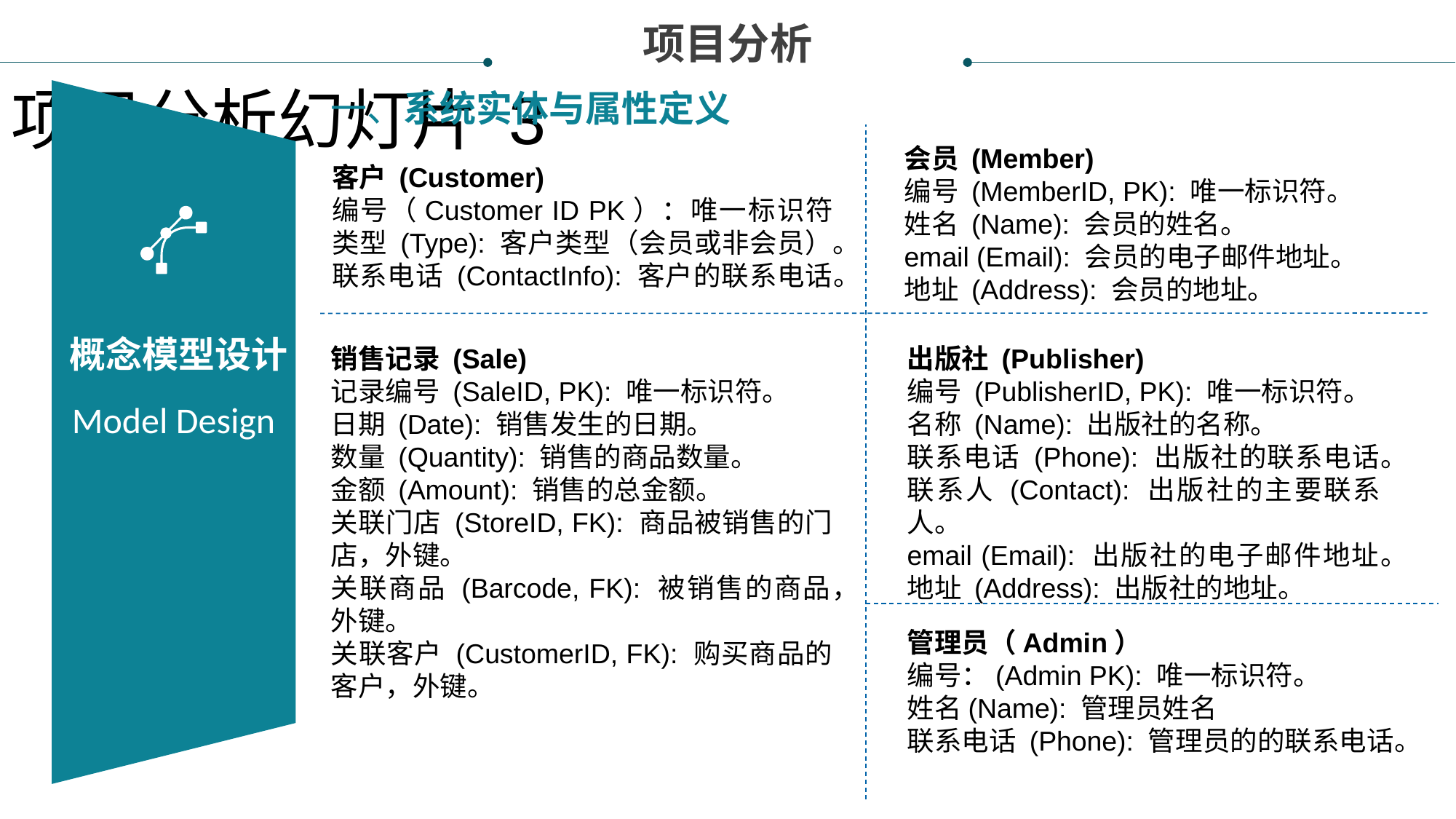

项目分析
项目分析幻灯片 3
一、系统实体与属性定义

概念模型设计
Model Design

会员 (Member)
编号 (MemberID, PK): 唯一标识符。
姓名 (Name): 会员的姓名。
email (Email): 会员的电子邮件地址。
地址 (Address): 会员的地址。

客户 (Customer)
编号（Customer ID PK）：唯一标识符类型 (Type): 客户类型（会员或非会员）。联系电话 (ContactInfo): 客户的联系电话。

销售记录 (Sale)
记录编号 (SaleID, PK): 唯一标识符。
日期 (Date): 销售发生的日期。
数量 (Quantity): 销售的商品数量。
金额 (Amount): 销售的总金额。
关联门店 (StoreID, FK): 商品被销售的门店，外键。
关联商品 (Barcode, FK): 被销售的商品，外键。
关联客户 (CustomerID, FK): 购买商品的客户，外键。

出版社 (Publisher)
编号 (PublisherID, PK): 唯一标识符。
名称 (Name): 出版社的名称。
联系电话 (Phone): 出版社的联系电话。
联系人 (Contact): 出版社的主要联系人。
email (Email): 出版社的电子邮件地址。
地址 (Address): 出版社的地址。

管理员（Admin）
编号：(Admin PK): 唯一标识符。
姓名(Name): 管理员姓名
联系电话 (Phone): 管理员的的联系电话。